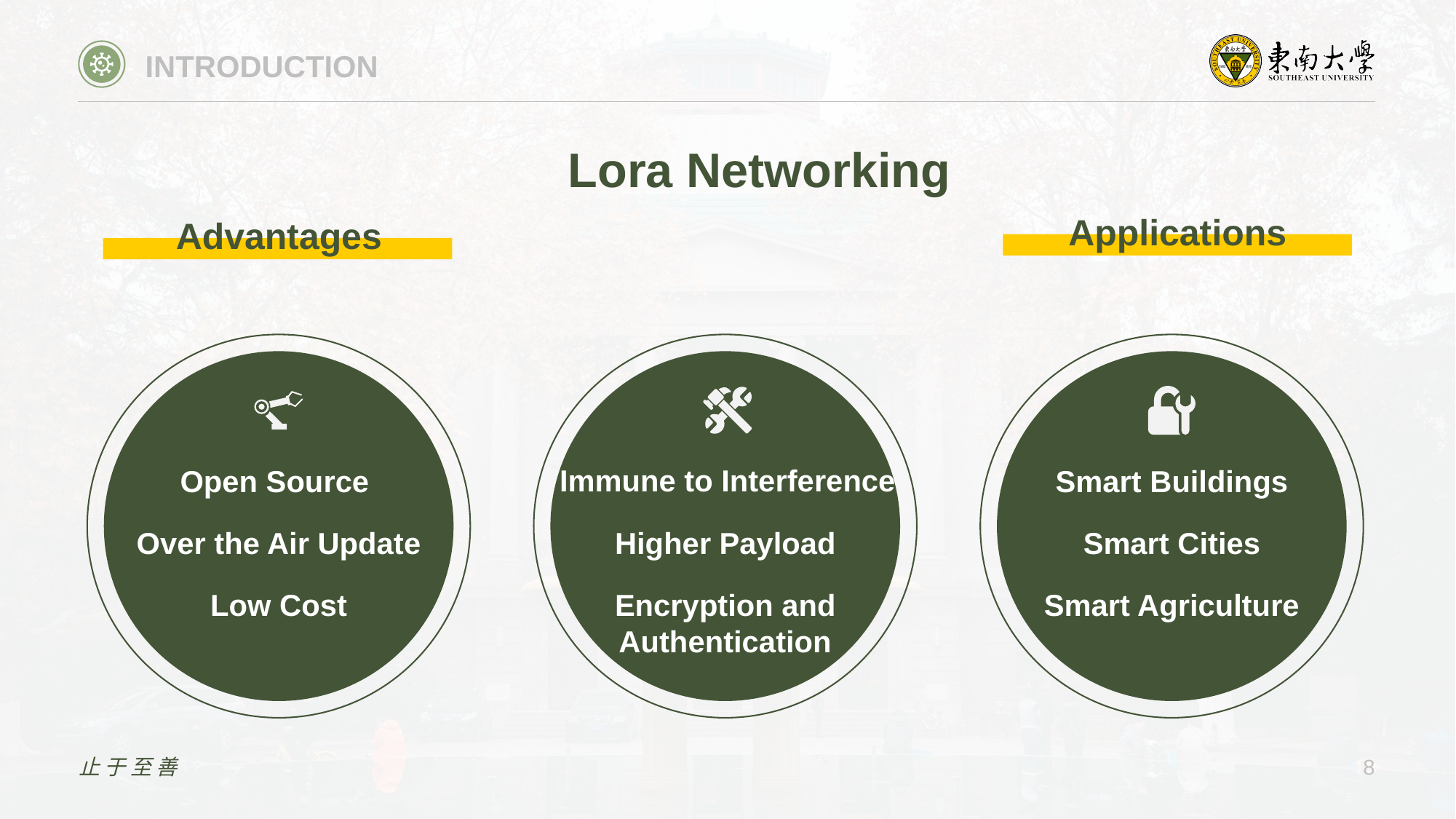

INTRODUCTION
Lora Networking
Applications
Advantages

Immune to Interference
Open Source
Smart Buildings
Over the Air Update
Higher Payload
Smart Cities
Low Cost
Encryption and Authentication
Smart Agriculture
止于至善
8